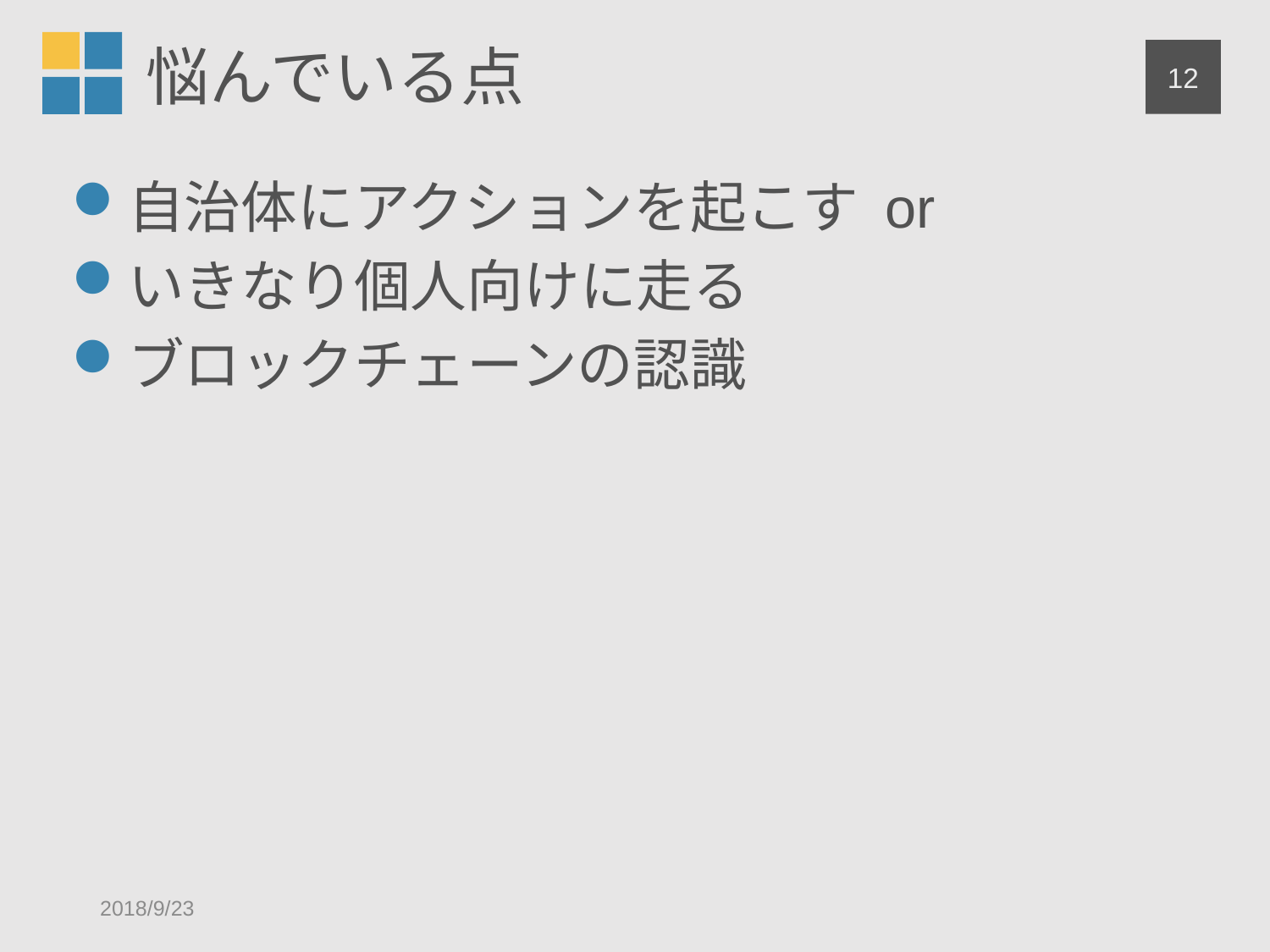

# 悩んでいる点
12
自治体にアクションを起こす or
いきなり個人向けに走る
ブロックチェーンの認識

2018/9/23